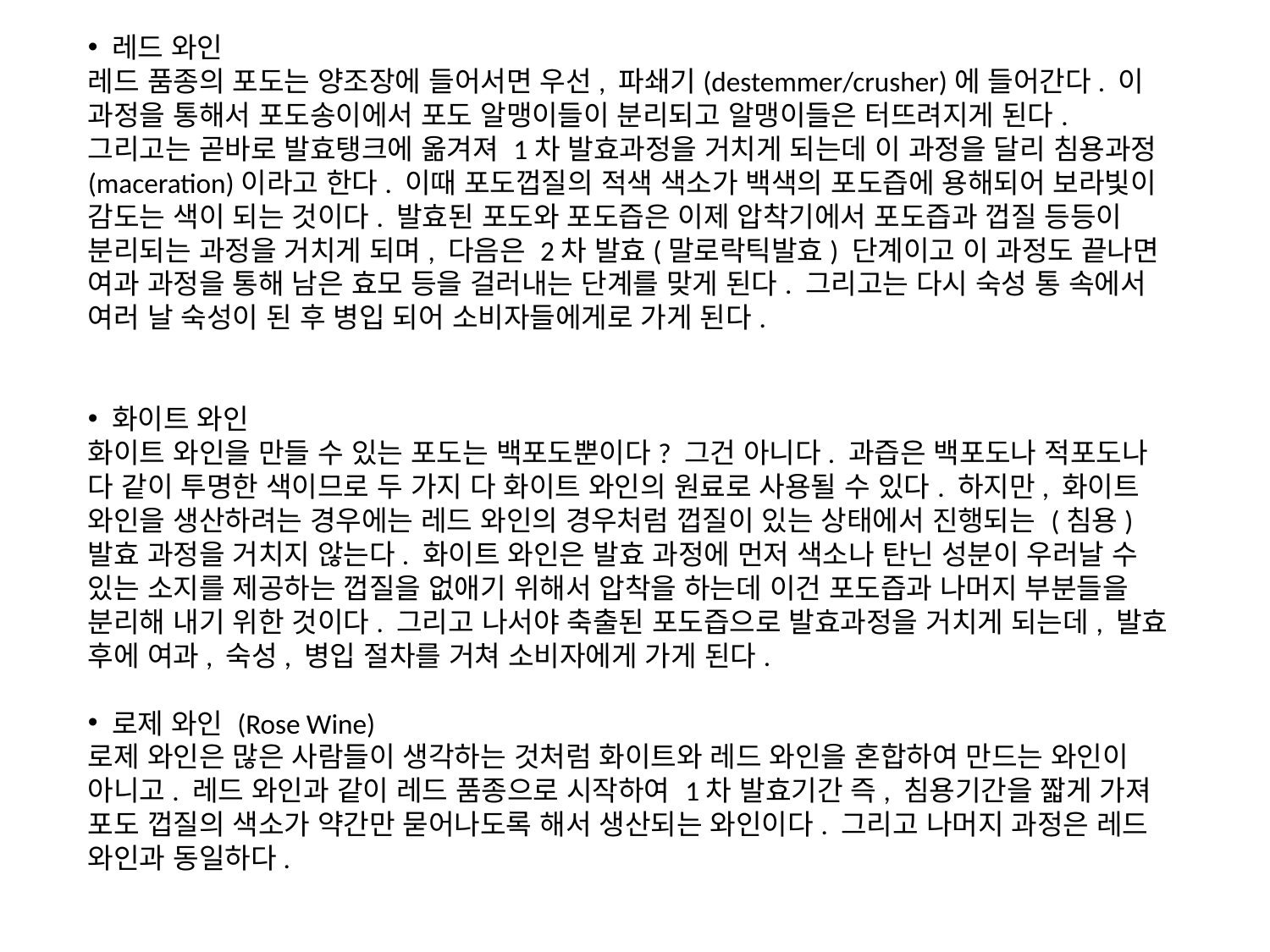

레드 와인
레드 품종의 포도는 양조장에 들어서면 우선, 파쇄기(destemmer/crusher)에 들어간다. 이 과정을 통해서 포도송이에서 포도 알맹이들이 분리되고 알맹이들은 터뜨려지게 된다. 그리고는 곧바로 발효탱크에 옮겨져 1차 발효과정을 거치게 되는데 이 과정을 달리 침용과정(maceration)이라고 한다. 이때 포도껍질의 적색 색소가 백색의 포도즙에 용해되어 보라빛이 감도는 색이 되는 것이다. 발효된 포도와 포도즙은 이제 압착기에서 포도즙과 껍질 등등이 분리되는 과정을 거치게 되며, 다음은 2차 발효(말로락틱발효) 단계이고 이 과정도 끝나면 여과 과정을 통해 남은 효모 등을 걸러내는 단계를 맞게 된다. 그리고는 다시 숙성 통 속에서 여러 날 숙성이 된 후 병입 되어 소비자들에게로 가게 된다.

화이트 와인
화이트 와인을 만들 수 있는 포도는 백포도뿐이다? 그건 아니다. 과즙은 백포도나 적포도나 다 같이 투명한 색이므로 두 가지 다 화이트 와인의 원료로 사용될 수 있다. 하지만, 화이트 와인을 생산하려는 경우에는 레드 와인의 경우처럼 껍질이 있는 상태에서 진행되는 (침용)발효 과정을 거치지 않는다. 화이트 와인은 발효 과정에 먼저 색소나 탄닌 성분이 우러날 수 있는 소지를 제공하는 껍질을 없애기 위해서 압착을 하는데 이건 포도즙과 나머지 부분들을 분리해 내기 위한 것이다. 그리고 나서야 축출된 포도즙으로 발효과정을 거치게 되는데, 발효 후에 여과, 숙성, 병입 절차를 거쳐 소비자에게 가게 된다.

로제 와인 (Rose Wine)
로제 와인은 많은 사람들이 생각하는 것처럼 화이트와 레드 와인을 혼합하여 만드는 와인이 아니고. 레드 와인과 같이 레드 품종으로 시작하여 1차 발효기간 즉, 침용기간을 짧게 가져 포도 껍질의 색소가 약간만 묻어나도록 해서 생산되는 와인이다. 그리고 나머지 과정은 레드 와인과 동일하다.